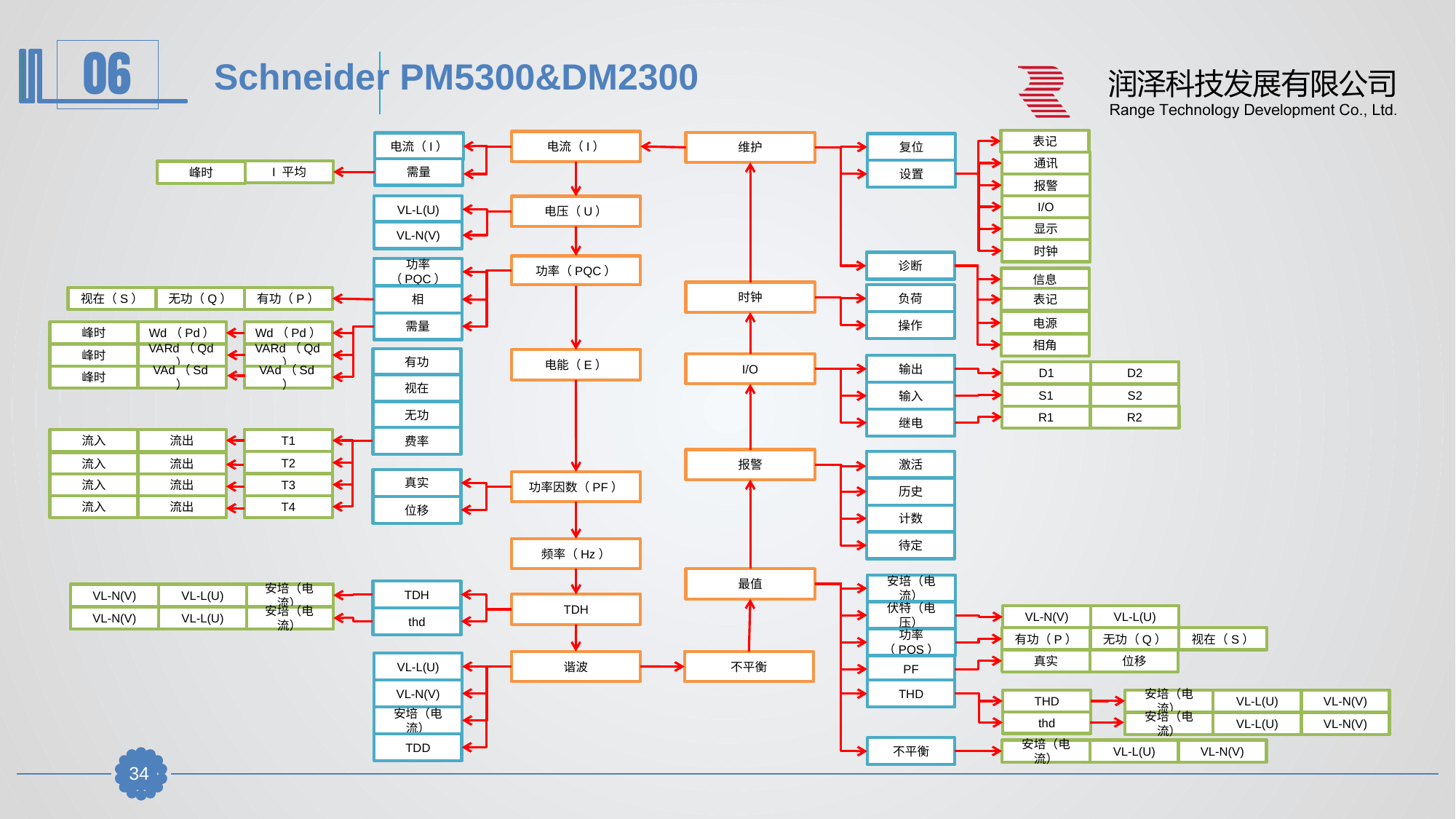

Schneider PM5300&DM2300
表记
电流（I）
维护
电流（I）
复位
通讯
需量
设置
I 平均
峰时
报警
I/O
VL-L(U)
电压（U）
显示
VL-N(V)
时钟
诊断
功率（PQC）
功率（PQC）
信息
时钟
负荷
相
视在（S）
无功（Q）
有功（P）
表记
电源
操作
需量
峰时
Wd（Pd）
Wd（Pd）
相角
峰时
VARd（Qd）
VARd（Qd）
有功
电能（E）
I/O
输出
D1
D2
峰时
VAd（Sd）
VAd（Sd）
视在
输入
S1
S2
无功
R1
R2
继电
费率
流入
流出
T1
报警
激活
T2
流入
流出
真实
功率因数（PF）
T3
流入
流出
历史
流入
流出
T4
位移
计数
待定
频率（Hz）
最值
安培（电流）
TDH
VL-N(V)
VL-L(U)
安培（电流）
TDH
伏特（电压）
VL-N(V)
VL-L(U)
VL-N(V)
VL-L(U)
安培（电流）
thd
有功（P）
无功（Q）
视在（S）
功率（PQS）
真实
位移
谐波
不平衡
VL-L(U)
PF
VL-N(V)
THD
安培（电流）
VL-L(U)
VL-N(V)
THD
安培（电流）
thd
安培（电流）
VL-L(U)
VL-N(V)
TDD
不平衡
安培（电流）
VL-L(U)
VL-N(V)
34